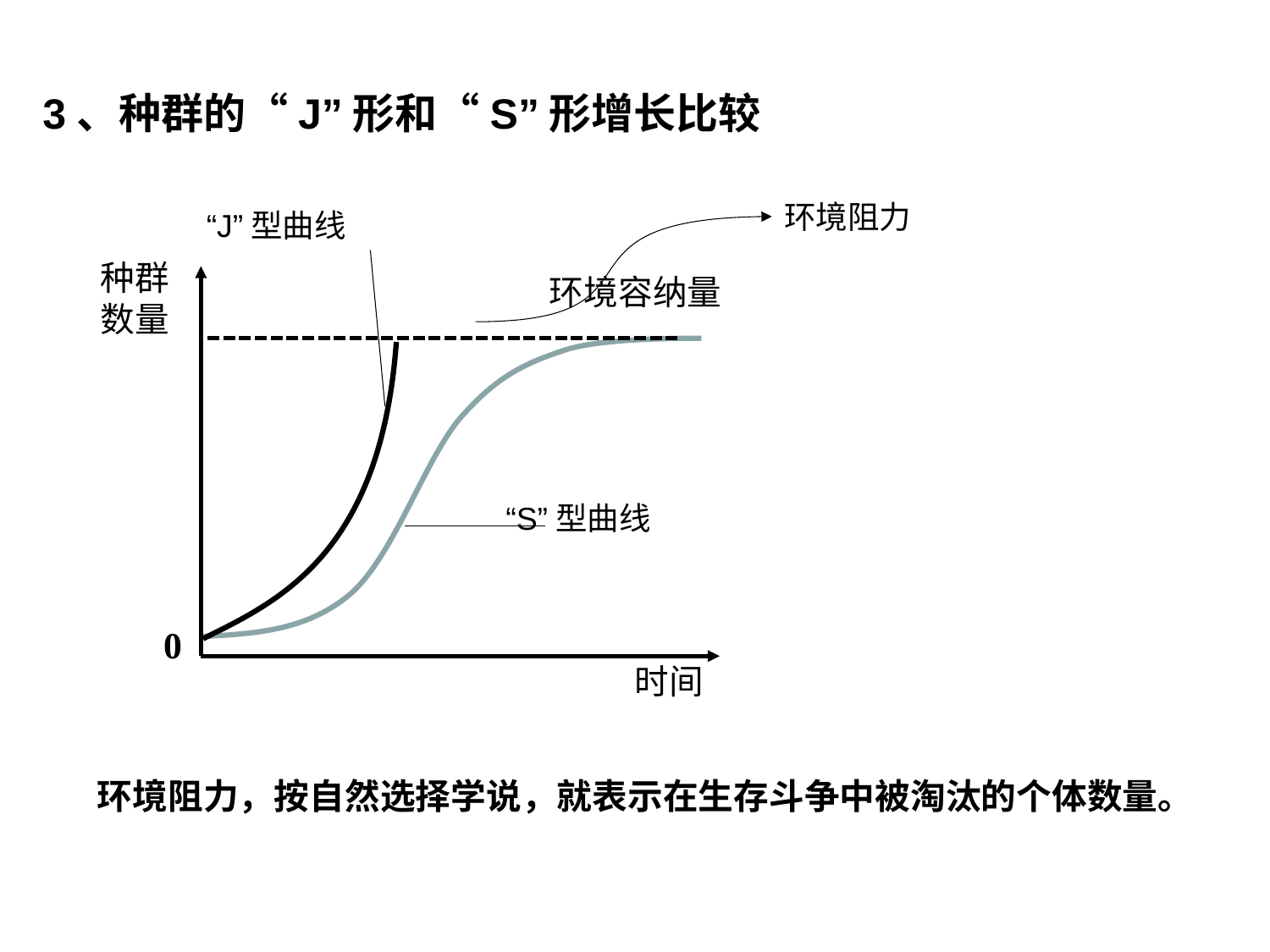

3、种群的“J”形和“S”形增长比较
环境阻力
“J”型曲线
种群数量
时间
0
环境容纳量

“S”型曲线
环境阻力，按自然选择学说，就表示在生存斗争中被淘汰的个体数量。